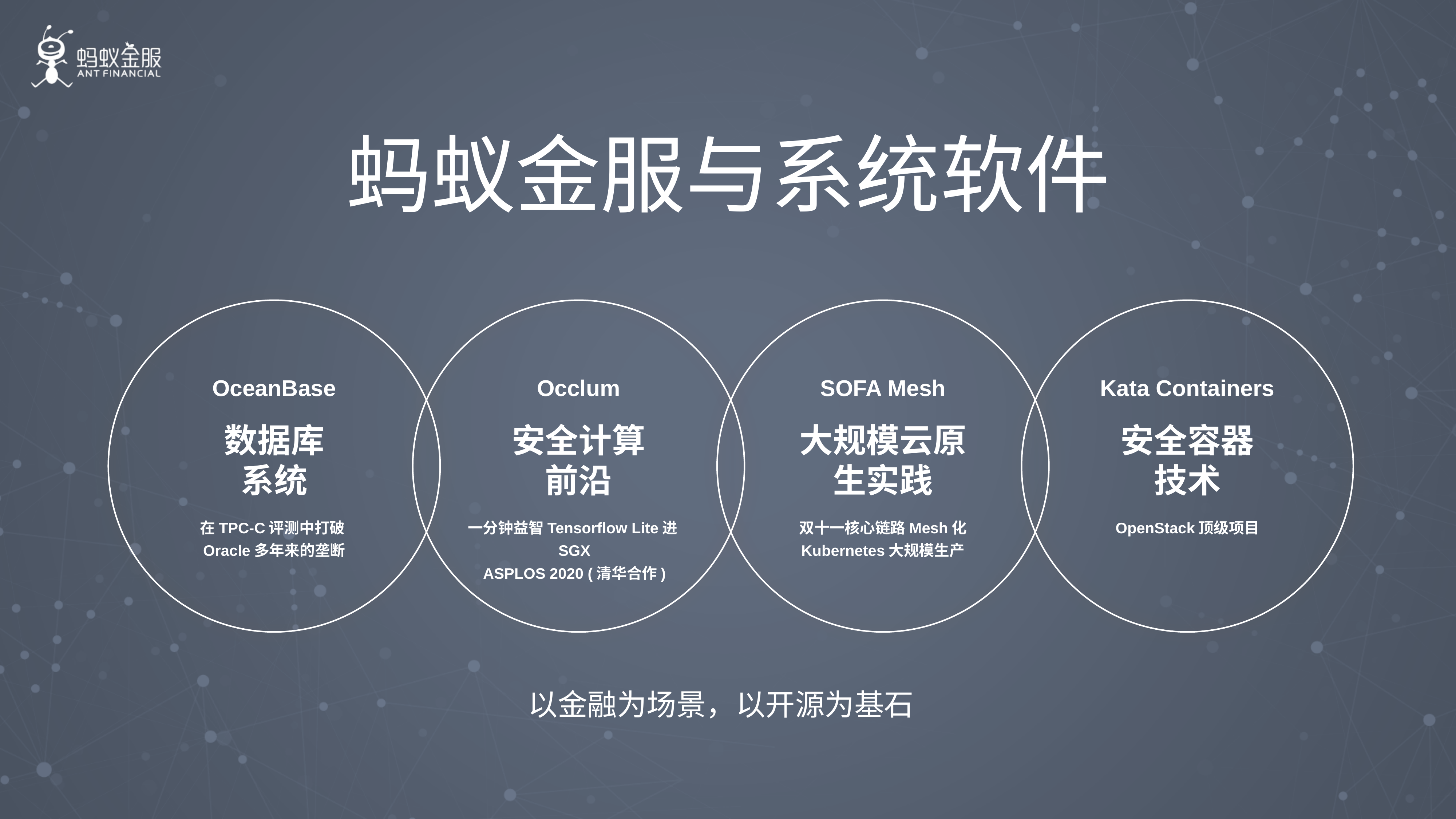

# 蚂蚁金服与系统软件

OceanBase
Occlum
SOFA Mesh
Kata Containers
数据库系统
安全计算前沿
大规模云原生实践
安全容器技术
在TPC-C评测中打破Oracle多年来的垄断
一分钟益智Tensorflow Lite进SGX
ASPLOS 2020 (清华合作)
双十一核心链路Mesh化
Kubernetes大规模生产
OpenStack顶级项目
以金融为场景，以开源为基石